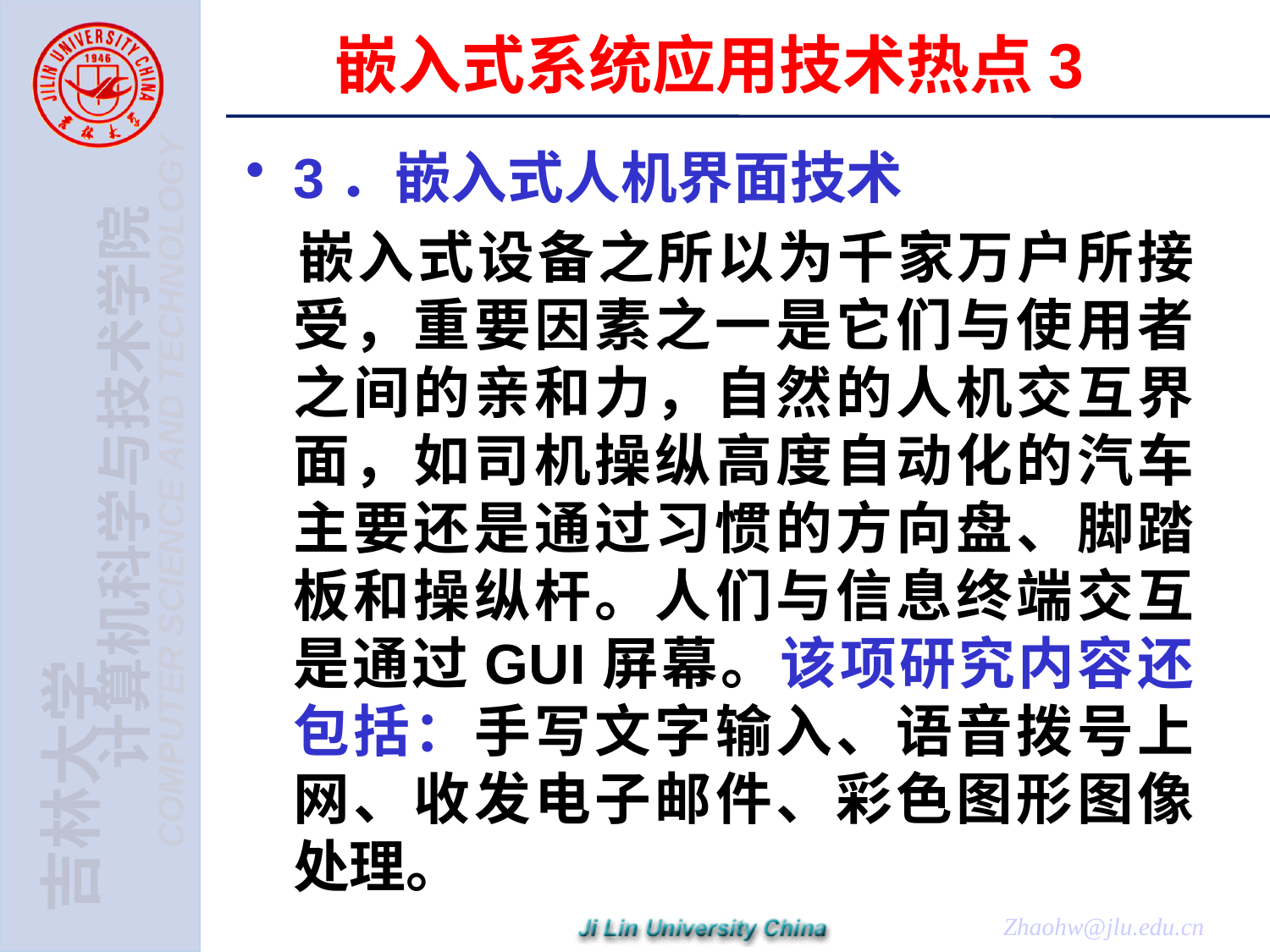

# 嵌入式系统应用技术热点3
3．嵌入式人机界面技术
   嵌入式设备之所以为千家万户所接受，重要因素之一是它们与使用者之间的亲和力，自然的人机交互界面，如司机操纵高度自动化的汽车主要还是通过习惯的方向盘、脚踏板和操纵杆。人们与信息终端交互是通过GUI屏幕。该项研究内容还包括：手写文字输入、语音拨号上网、收发电子邮件、彩色图形图像处理。